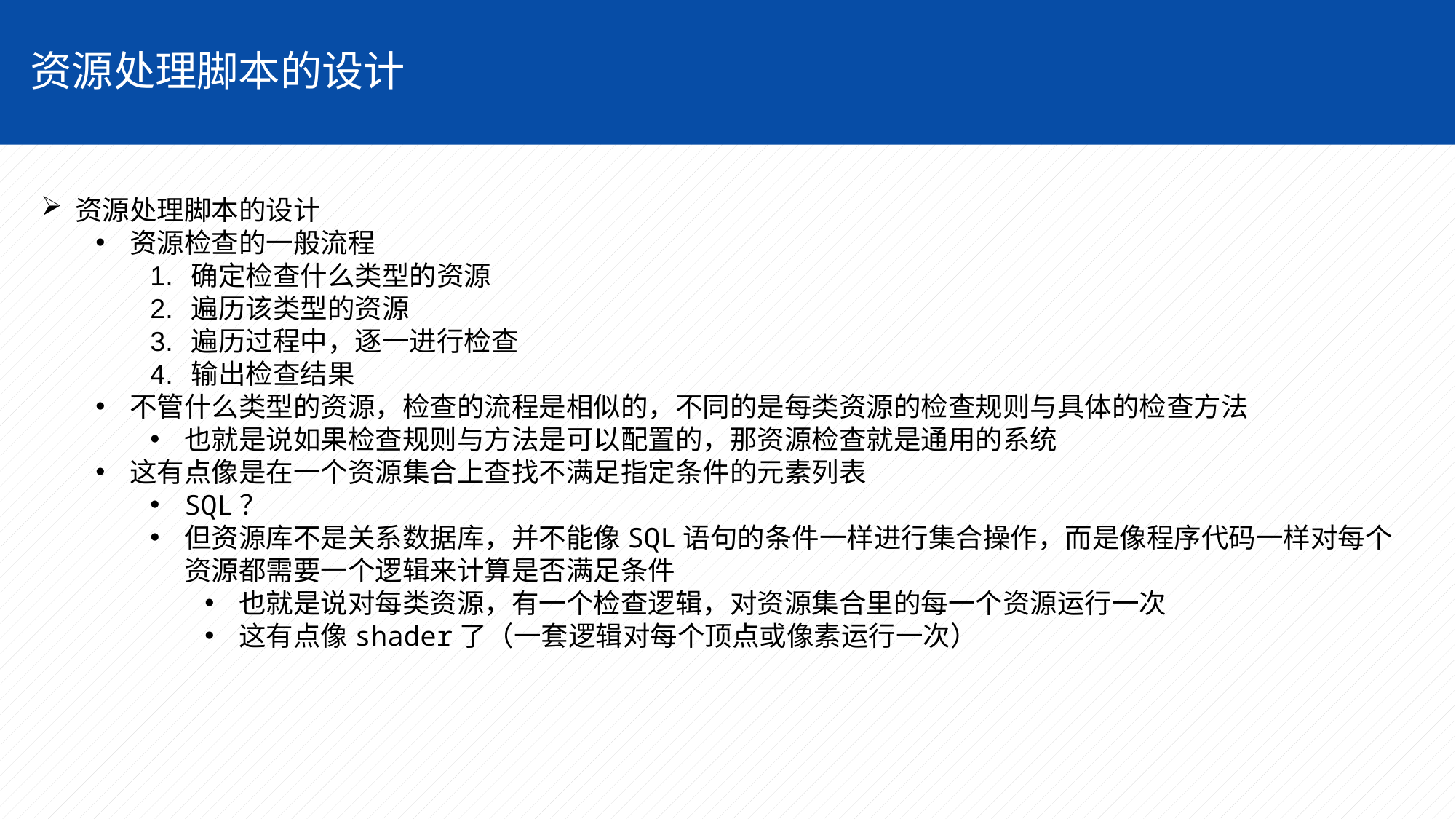

资源处理脚本的设计
资源处理脚本的设计
资源检查的一般流程
确定检查什么类型的资源
遍历该类型的资源
遍历过程中，逐一进行检查
输出检查结果
不管什么类型的资源，检查的流程是相似的，不同的是每类资源的检查规则与具体的检查方法
也就是说如果检查规则与方法是可以配置的，那资源检查就是通用的系统
这有点像是在一个资源集合上查找不满足指定条件的元素列表
SQL？
但资源库不是关系数据库，并不能像SQL语句的条件一样进行集合操作，而是像程序代码一样对每个资源都需要一个逻辑来计算是否满足条件
也就是说对每类资源，有一个检查逻辑，对资源集合里的每一个资源运行一次
这有点像shader了（一套逻辑对每个顶点或像素运行一次）